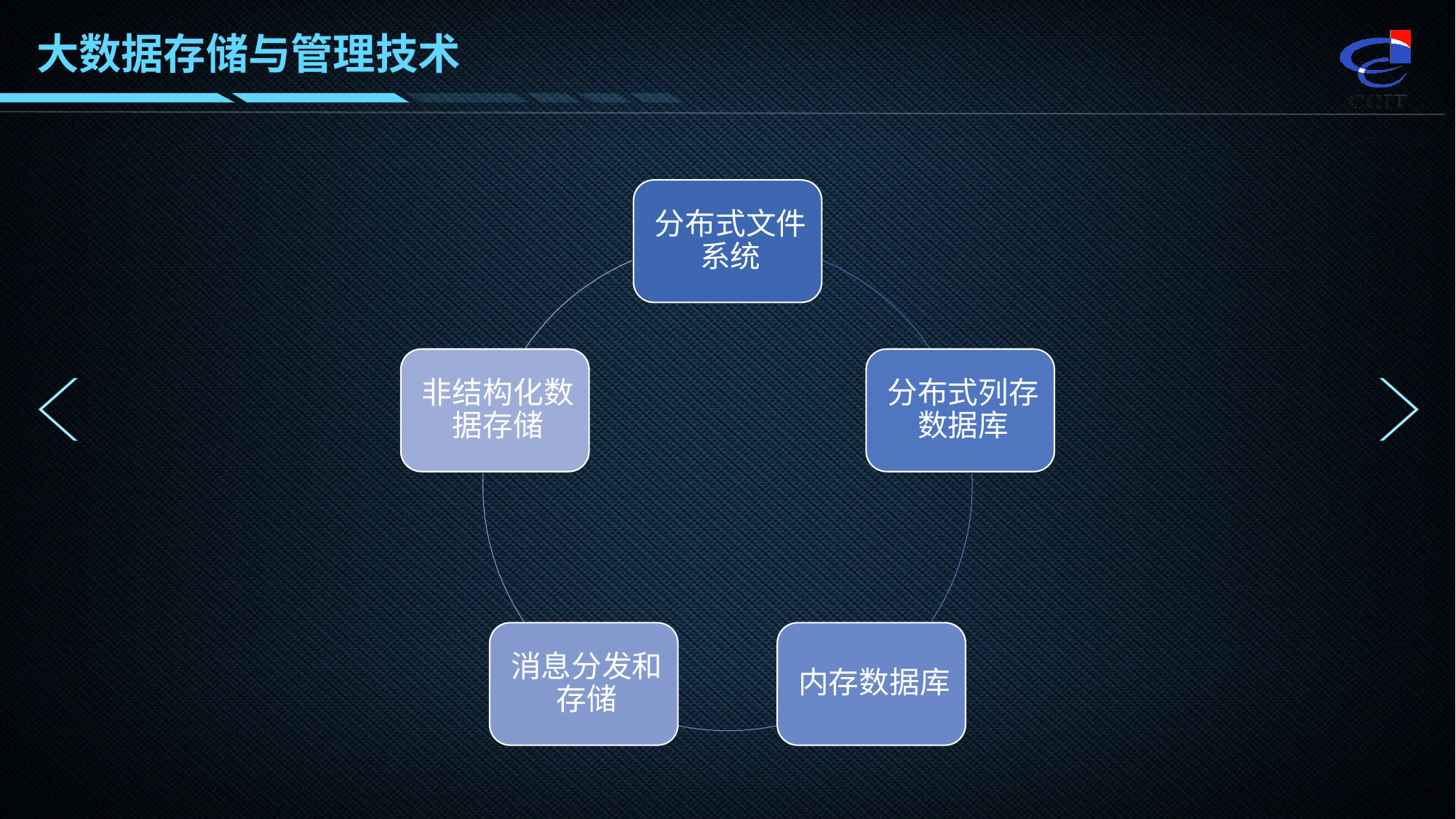

大数据存储与管理技术

分布式文件系统
分布式列存数据库
内存数据库
消息分发和存储
非结构化数据存储